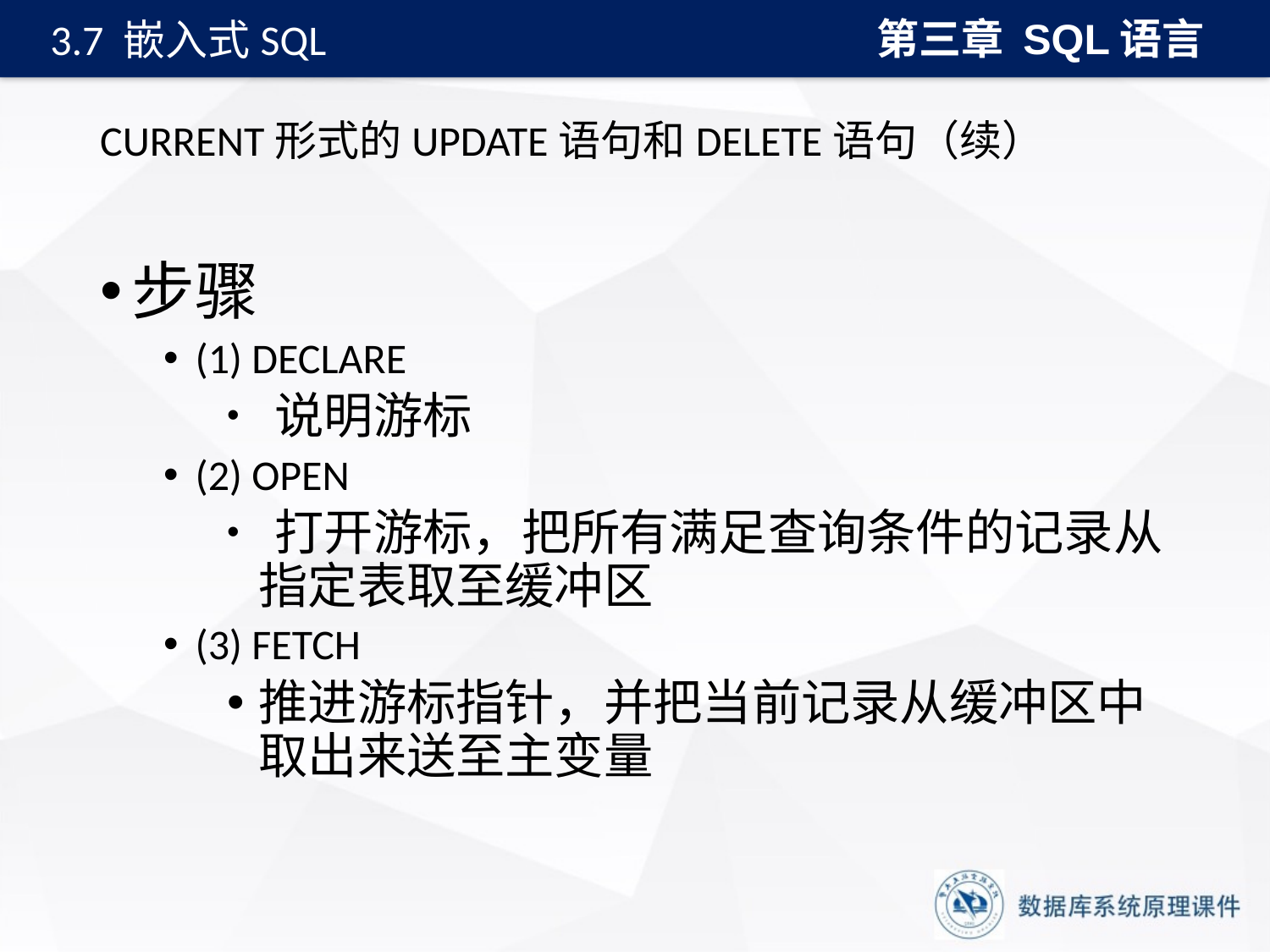

第三章 SQL语言
3.7 嵌入式SQL
# CURRENT形式的UPDATE语句和DELETE语句（续）
步骤
(1) DECLARE
 说明游标
(2) OPEN
 打开游标，把所有满足查询条件的记录从指定表取至缓冲区
(3) FETCH
推进游标指针，并把当前记录从缓冲区中取出来送至主变量